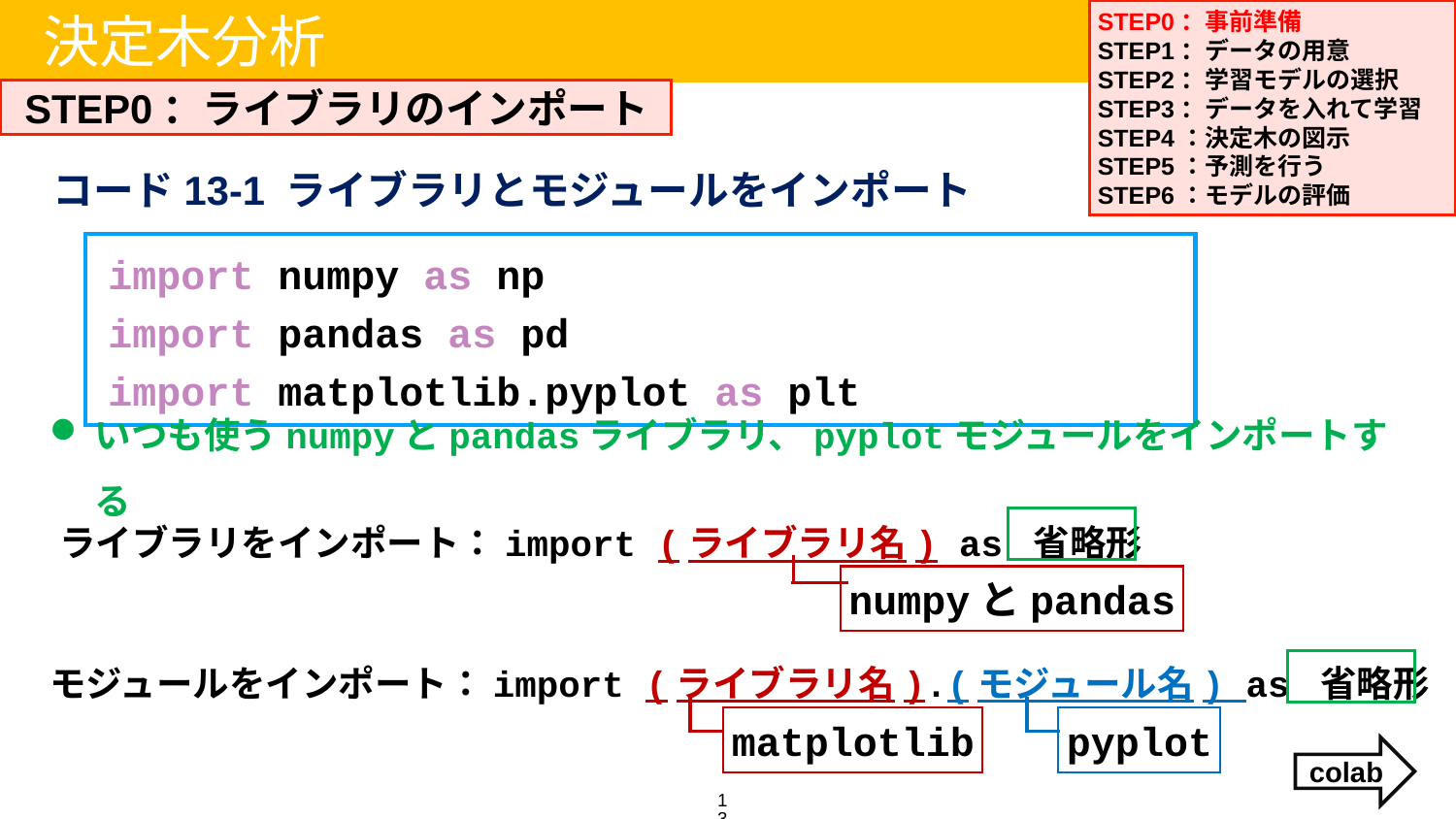

STEP0：事前準備
STEP1：データの用意
STEP2：学習モデルの選択
STEP3：データを入れて学習
STEP4：決定木の図示
STEP5：予測を行う
STEP6：モデルの評価
決定木分析
STEP0：ライブラリのインポート
コード13-1 ライブラリとモジュールをインポート
import numpy as np
import pandas as pd
import matplotlib.pyplot as plt
いつも使うnumpyとpandasライブラリ、pyplotモジュールをインポートする

ライブラリをインポート：import (ライブラリ名) as 省略形
numpyとpandas

モジュールをインポート：import (ライブラリ名).(モジュール名) as 省略形
matplotlib
pyplot
colab
13